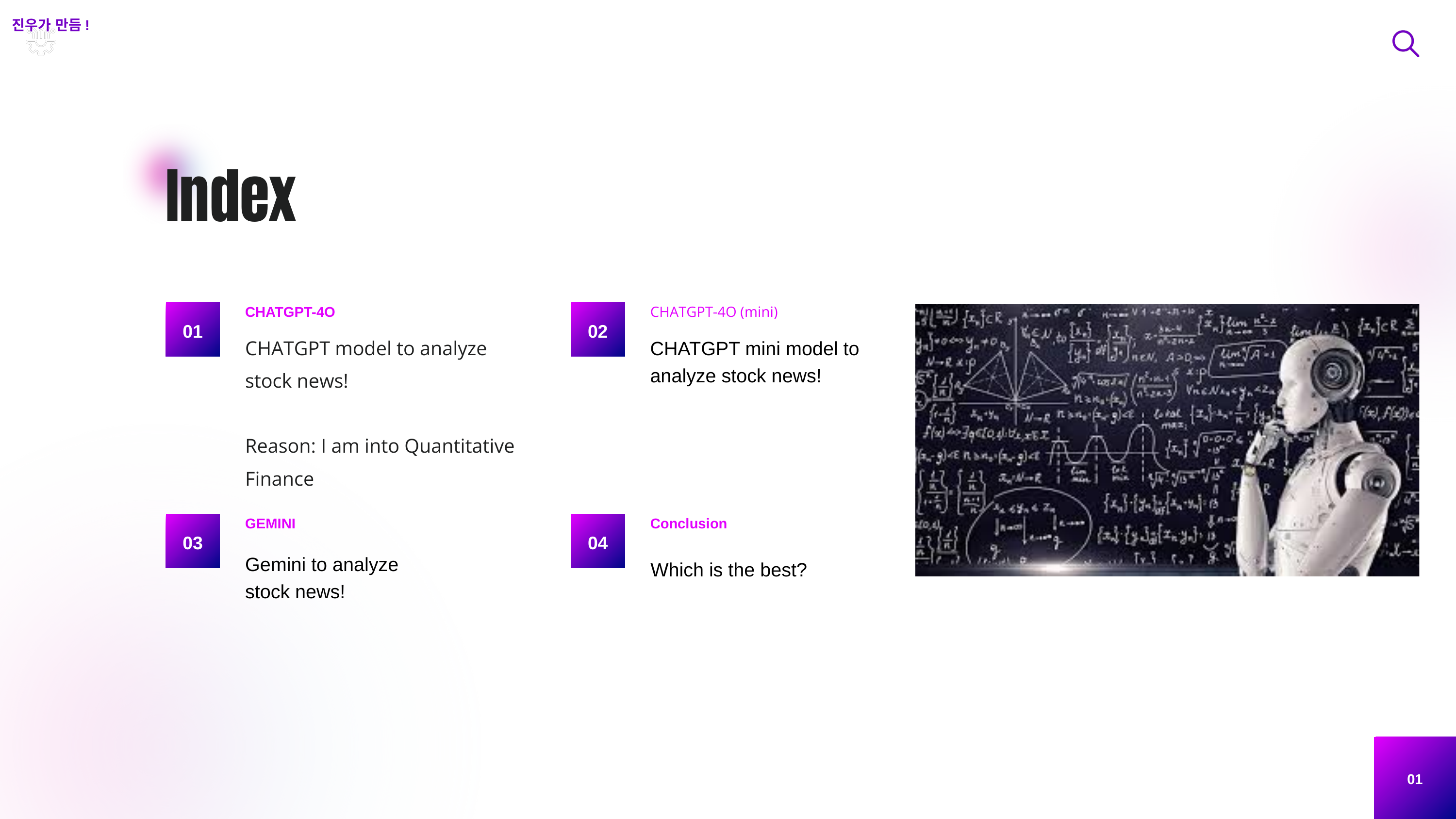

진우가 만듬!

Index
CHATGPT-4O
CHATGPT-4O (mini)

01
02
CHATGPT model to analyze stock news!

Reason: I am into Quantitative Finance
CHATGPT mini model to analyze stock news!

GEMINI
Conclusion

03
04
Gemini to analyze stock news!
Which is the best?

01